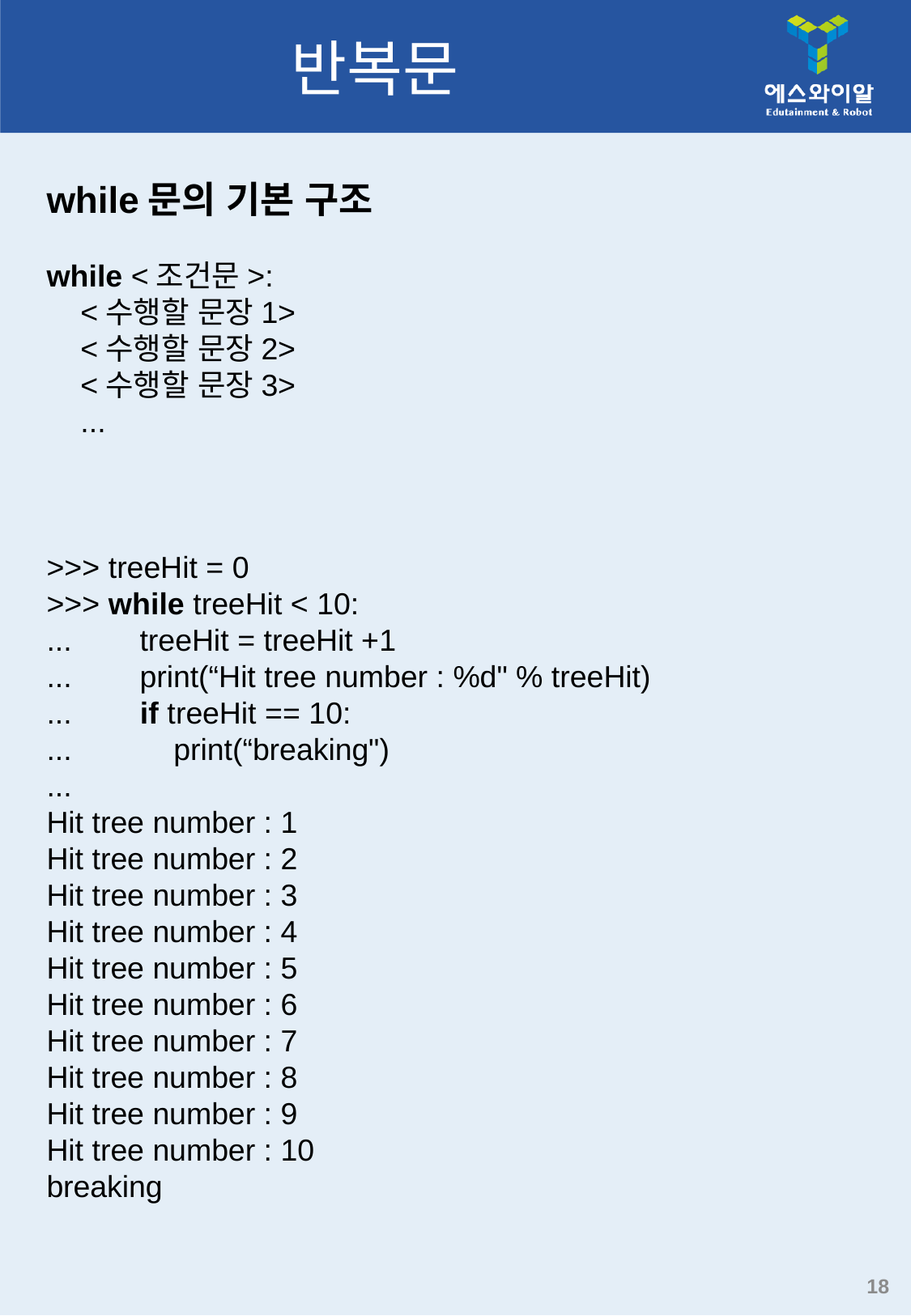

# 반복문
while문의 기본 구조

while <조건문>:
    <수행할 문장1>
    <수행할 문장2>
    <수행할 문장3>
    ...

>>> treeHit = 0
>>> while treeHit < 10:
...        treeHit = treeHit +1
...        print(“Hit tree number : %d" % treeHit)
...        if treeHit == 10:
...            print(“breaking")
...
Hit tree number : 1
Hit tree number : 2
Hit tree number : 3
Hit tree number : 4
Hit tree number : 5
Hit tree number : 6
Hit tree number : 7
Hit tree number : 8
Hit tree number : 9
Hit tree number : 10
breaking
18